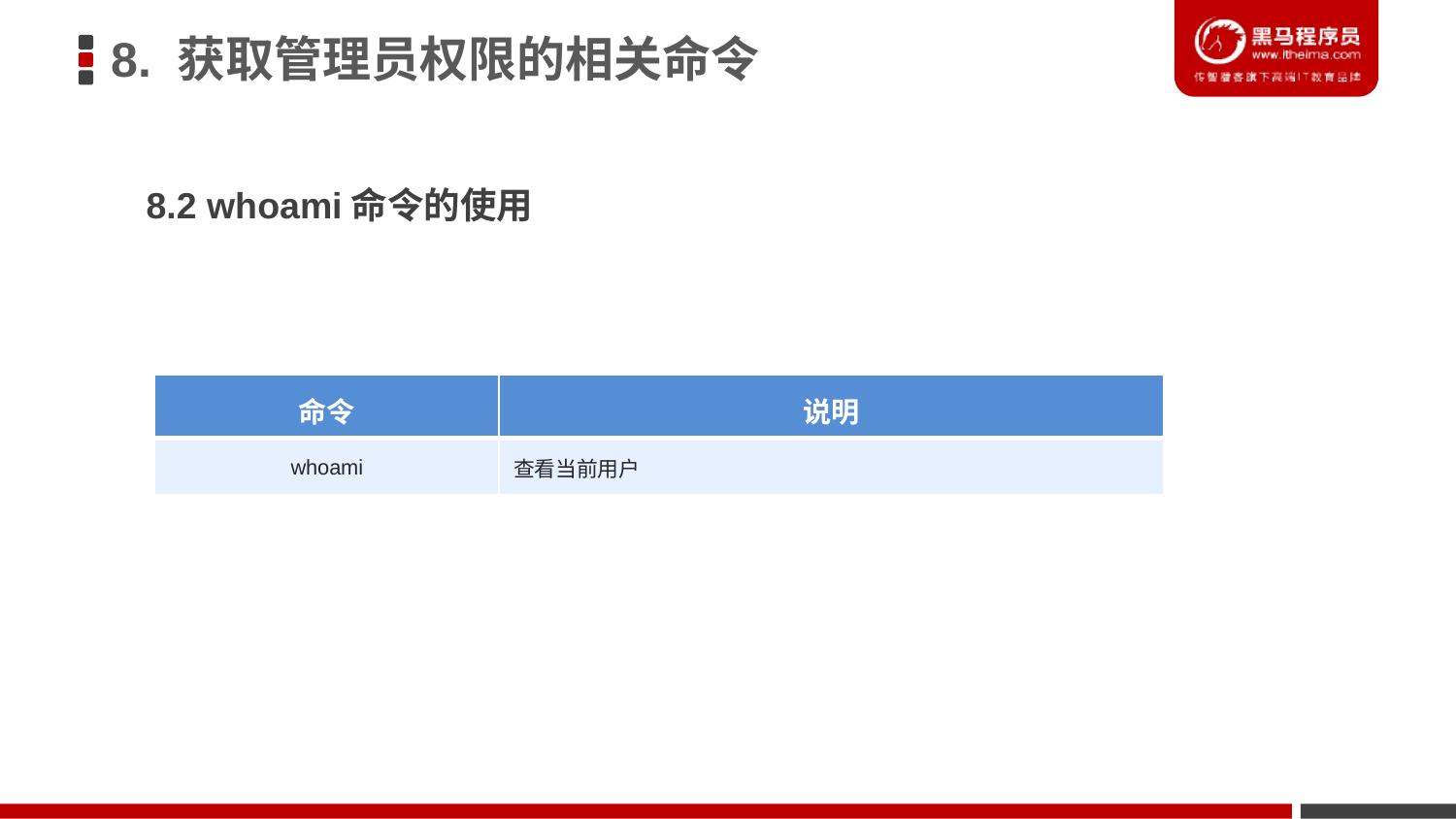

8. 获取管理员权限的相关命令
8.2 whoami命令的使用
| 命令 | 说明 |
| --- | --- |
| whoami | 查看当前用户 |